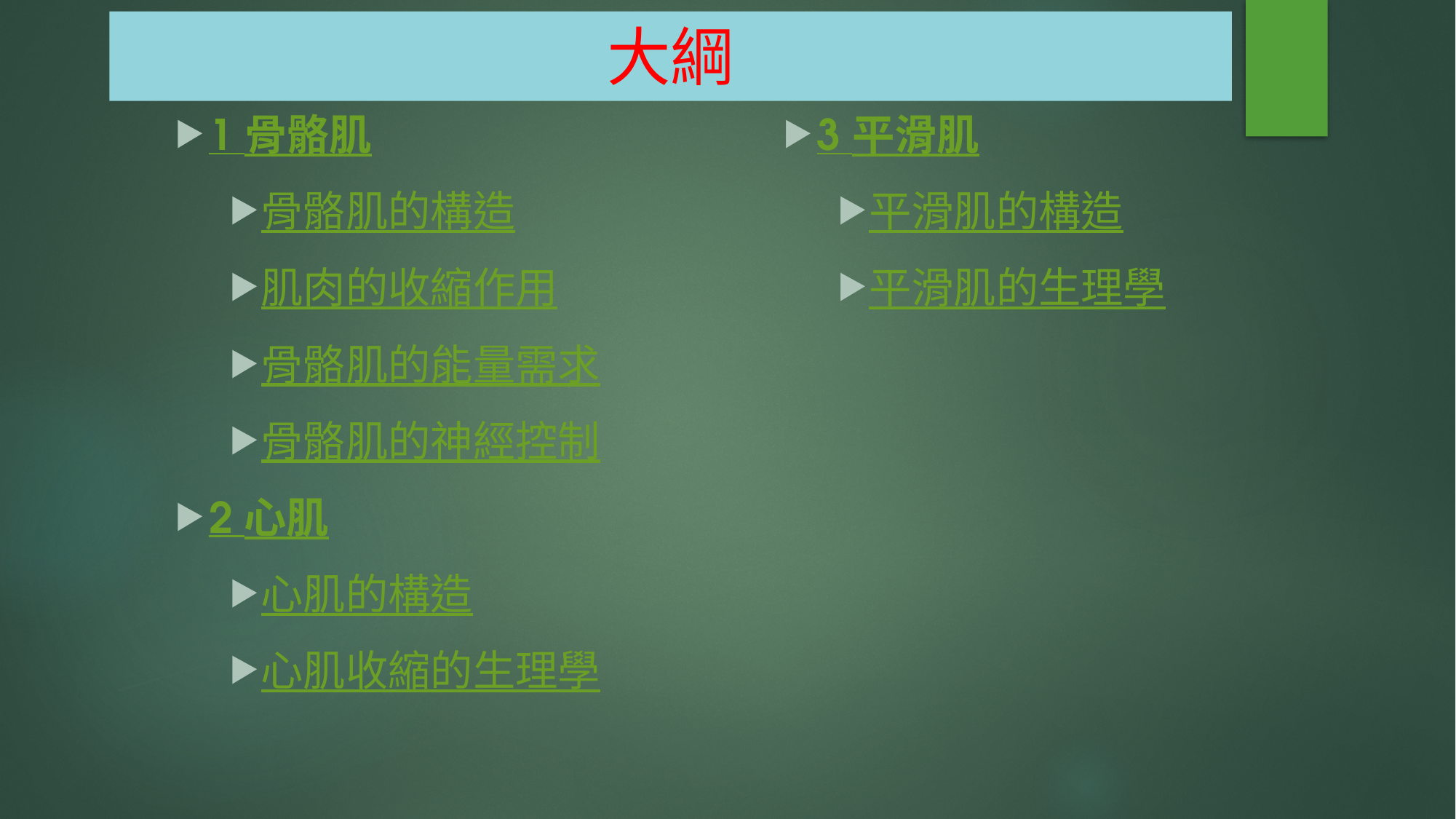

# 大綱
1 骨骼肌
骨骼肌的構造
肌肉的收縮作用
骨骼肌的能量需求
骨骼肌的神經控制
2 心肌
心肌的構造
心肌收縮的生理學
3 平滑肌
平滑肌的構造
平滑肌的生理學